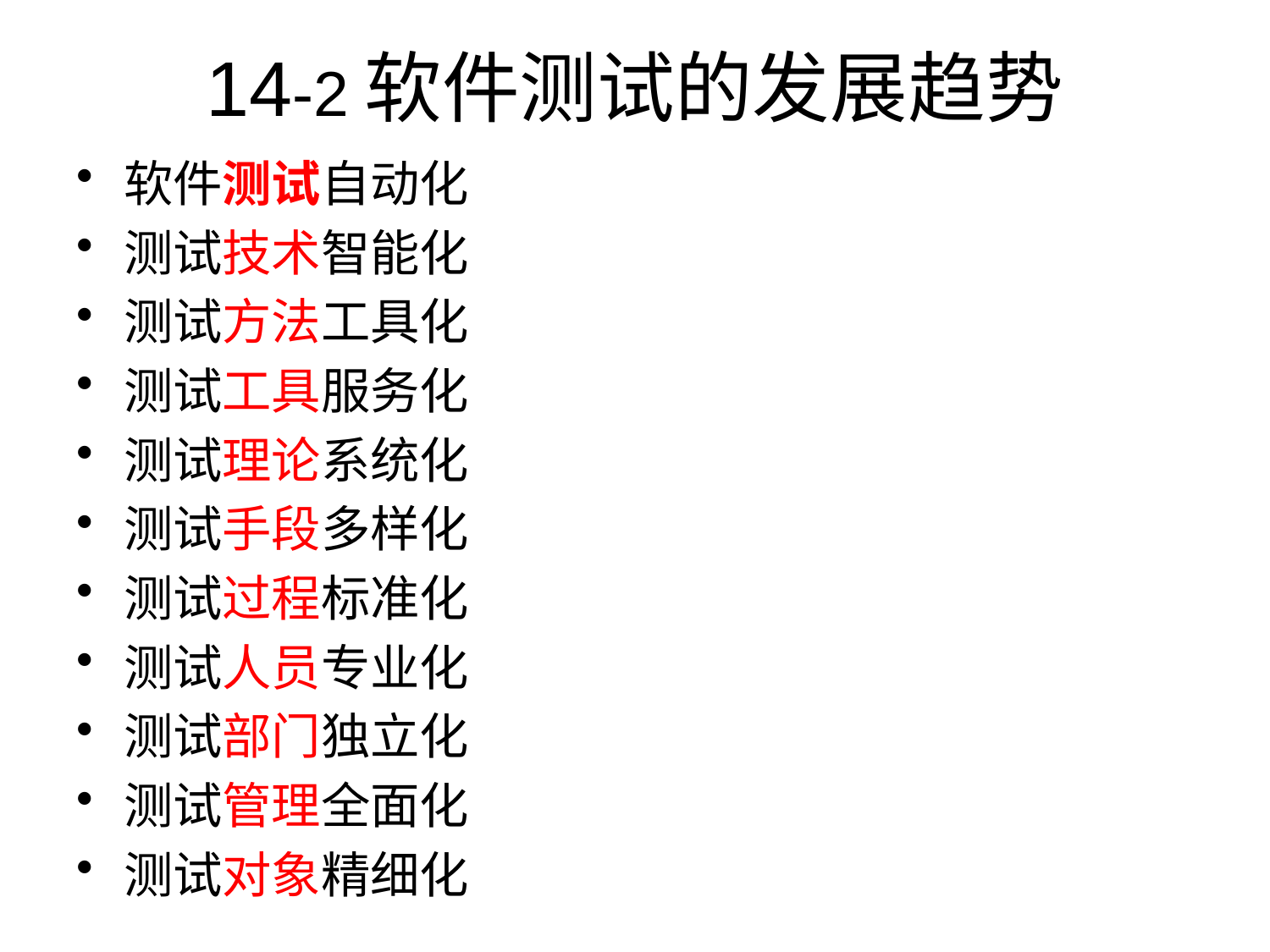

# 14-2软件测试的发展趋势
软件测试自动化
测试技术智能化
测试方法工具化
测试工具服务化
测试理论系统化
测试手段多样化
测试过程标准化
测试人员专业化
测试部门独立化
测试管理全面化
测试对象精细化